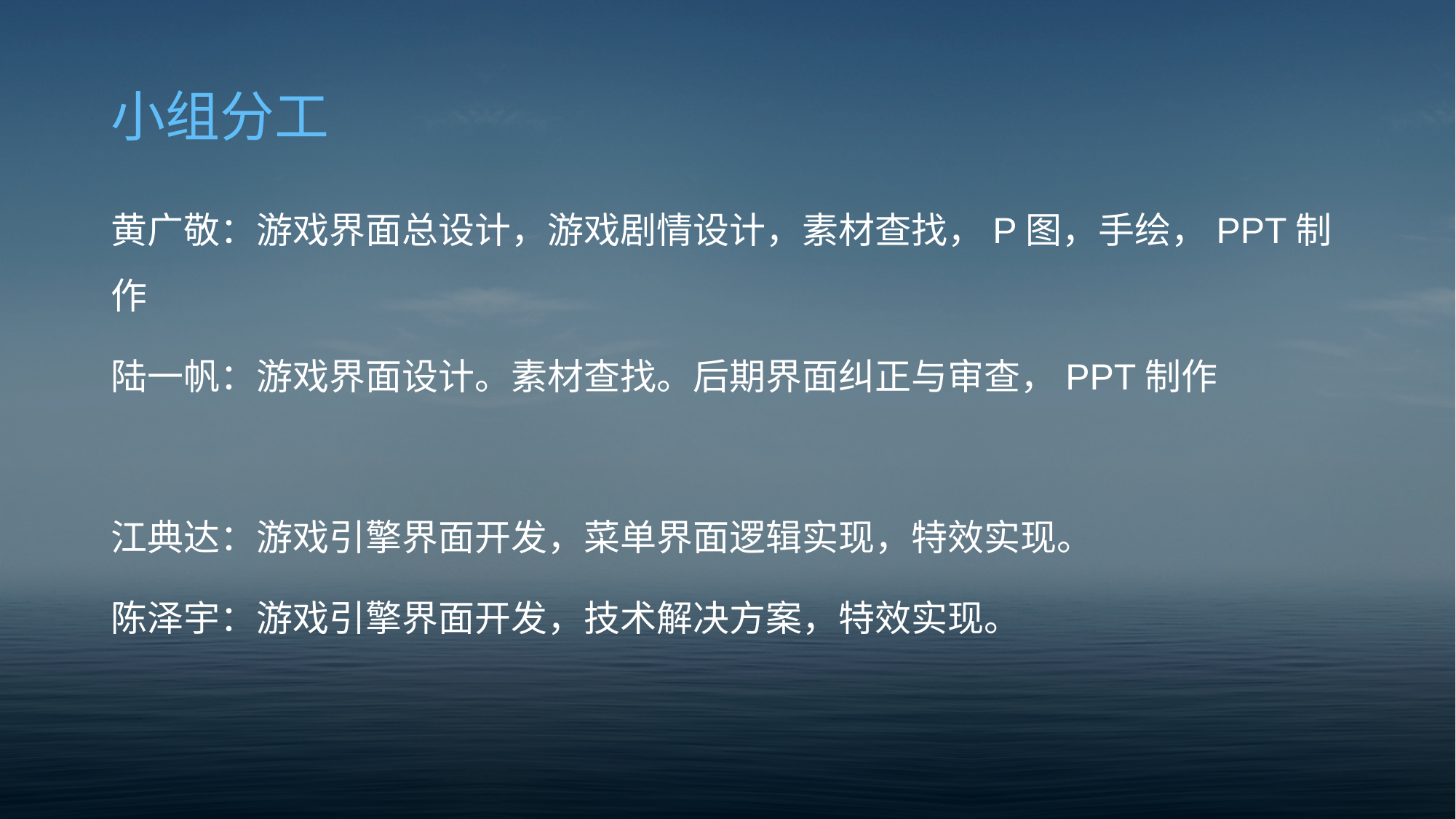

# 小组分工
黄广敬：游戏界面总设计，游戏剧情设计，素材查找，P图，手绘，PPT制作
陆一帆：游戏界面设计。素材查找。后期界面纠正与审查，PPT制作

江典达：游戏引擎界面开发，菜单界面逻辑实现，特效实现。
陈泽宇：游戏引擎界面开发，技术解决方案，特效实现。